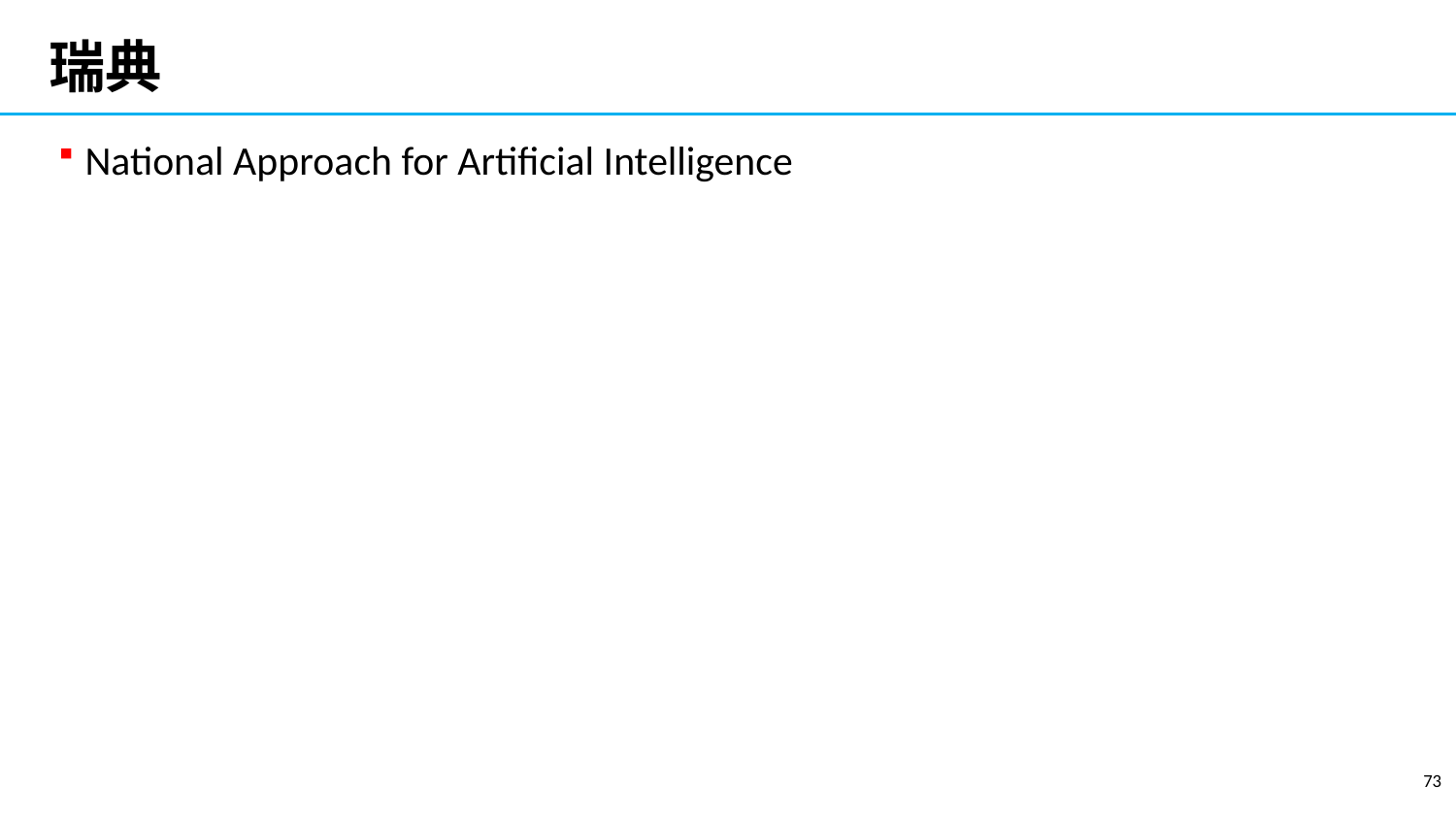

# 瑞典

National Approach for Artificial Intelligence
73